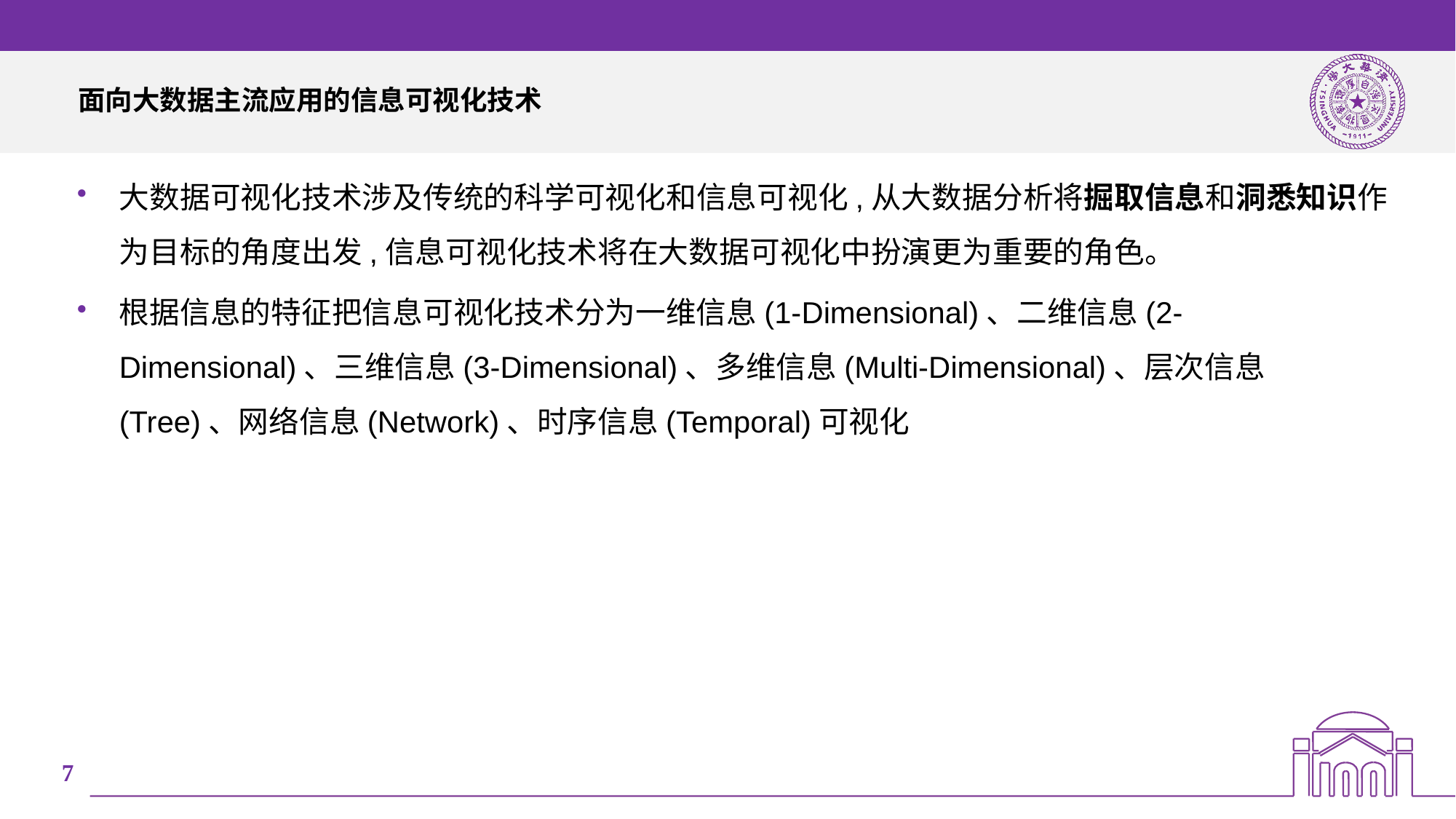

# 面向大数据主流应用的信息可视化技术
大数据可视化技术涉及传统的科学可视化和信息可视化,从大数据分析将掘取信息和洞悉知识作为目标的角度出发,信息可视化技术将在大数据可视化中扮演更为重要的角色。
根据信息的特征把信息可视化技术分为一维信息(1-Dimensional)、二维信息(2-Dimensional)、三维信息(3-Dimensional)、多维信息(Multi-Dimensional)、层次信息(Tree)、网络信息(Network)、时序信息(Temporal)可视化